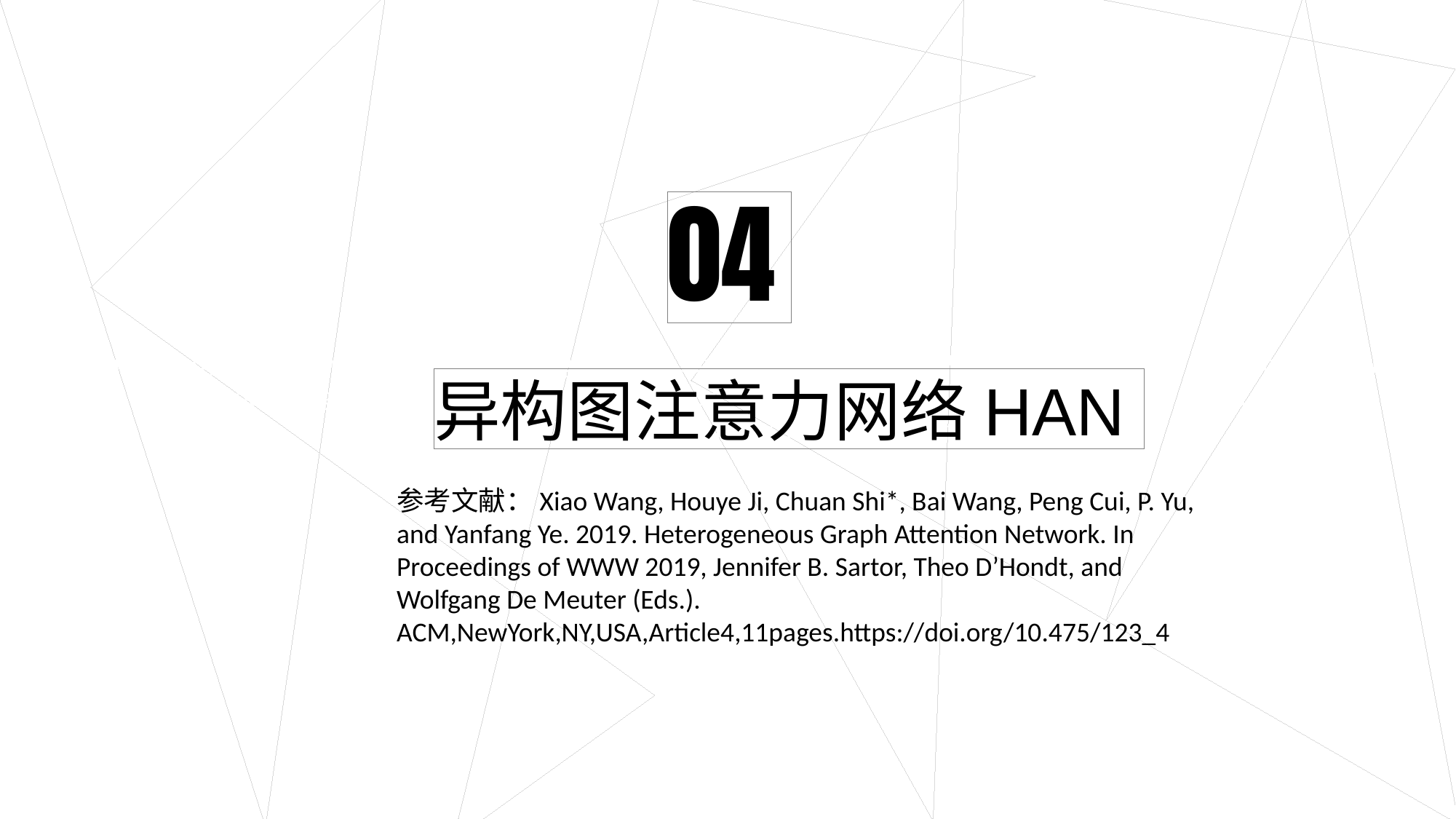

Xiao Wang, Houye Ji, Chuan Shi*, Bai Wang, Peng Cui, P. Yu, and Yanfang Ye. 2019. Heterogeneous Graph Attention Network. In Proceedings of WWW 2019, Jennifer B. Sartor, Theo D’Hondt, and Wolfgang De Meuter (Eds.). ACM,NewYork,NY,USA,Article4,11pages.https://doi.org/10.475/123_4
04
异构图注意力网络HAN
参考文献：Xiao Wang, Houye Ji, Chuan Shi*, Bai Wang, Peng Cui, P. Yu, and Yanfang Ye. 2019. Heterogeneous Graph Attention Network. In Proceedings of WWW 2019, Jennifer B. Sartor, Theo D’Hondt, and Wolfgang De Meuter (Eds.). ACM,NewYork,NY,USA,Article4,11pages.https://doi.org/10.475/123_4